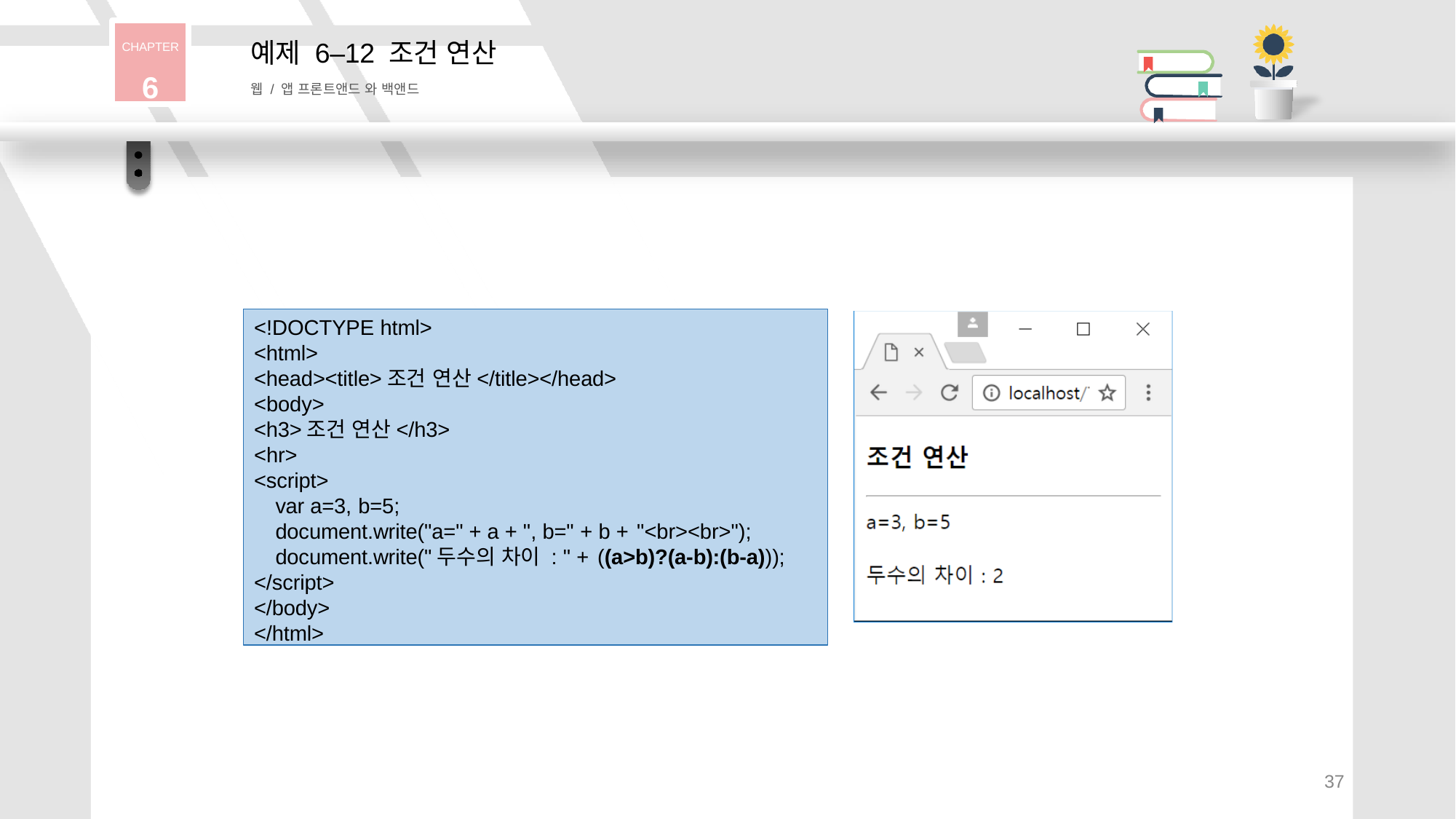

CHAPTER

6

# 예제 6–12 조건 연산

웹 / 앱 프론트앤드 와 백앤드

<!DOCTYPE html>
<html>
<head><title>조건 연산</title></head>
<body>
<h3>조건 연산</h3>
<hr>
<script>
var a=3, b=5;
document.write("a=" + a + ", b=" + b + "<br><br>");
document.write("두수의 차이 : " + ((a>b)?(a-b):(b-a)));
</script>
</body>
</html>

37